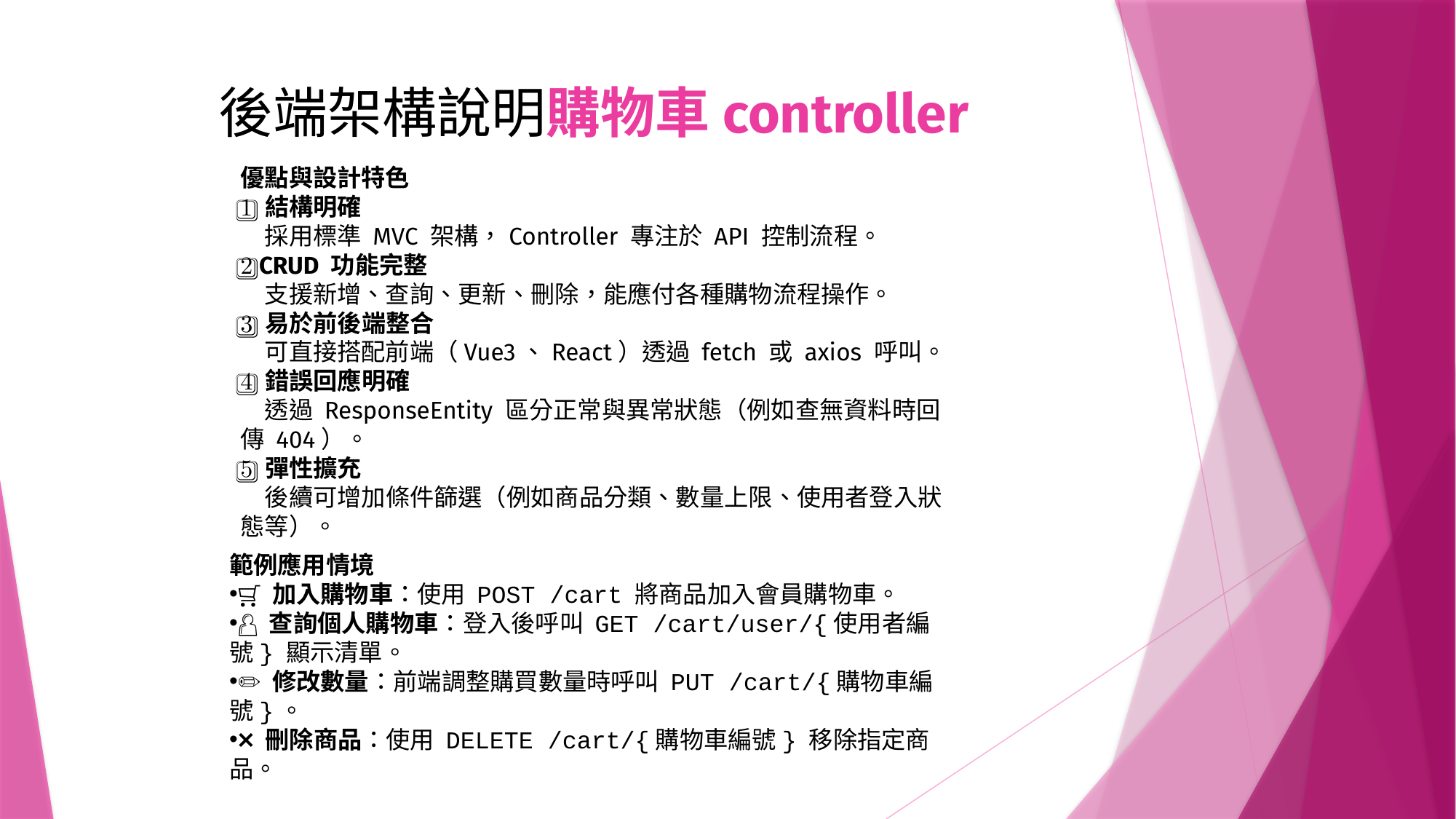

# 後端架構說明購物車controller
優點與設計特色
1️⃣ 結構明確
　採用標準 MVC 架構，Controller 專注於 API 控制流程。
2️⃣ CRUD 功能完整
　支援新增、查詢、更新、刪除，能應付各種購物流程操作。
3️⃣ 易於前後端整合
　可直接搭配前端（Vue3、React）透過 fetch 或 axios 呼叫。
4️⃣ 錯誤回應明確
　透過 ResponseEntity 區分正常與異常狀態（例如查無資料時回傳 404）。
5️⃣ 彈性擴充
　後續可增加條件篩選（例如商品分類、數量上限、使用者登入狀態等）。

範例應用情境
🛒 加入購物車：使用 POST /cart 將商品加入會員購物車。
👤 查詢個人購物車：登入後呼叫 GET /cart/user/{使用者編號} 顯示清單。
✏️ 修改數量：前端調整購買數量時呼叫 PUT /cart/{購物車編號}。
❌ 刪除商品：使用 DELETE /cart/{購物車編號} 移除指定商品。